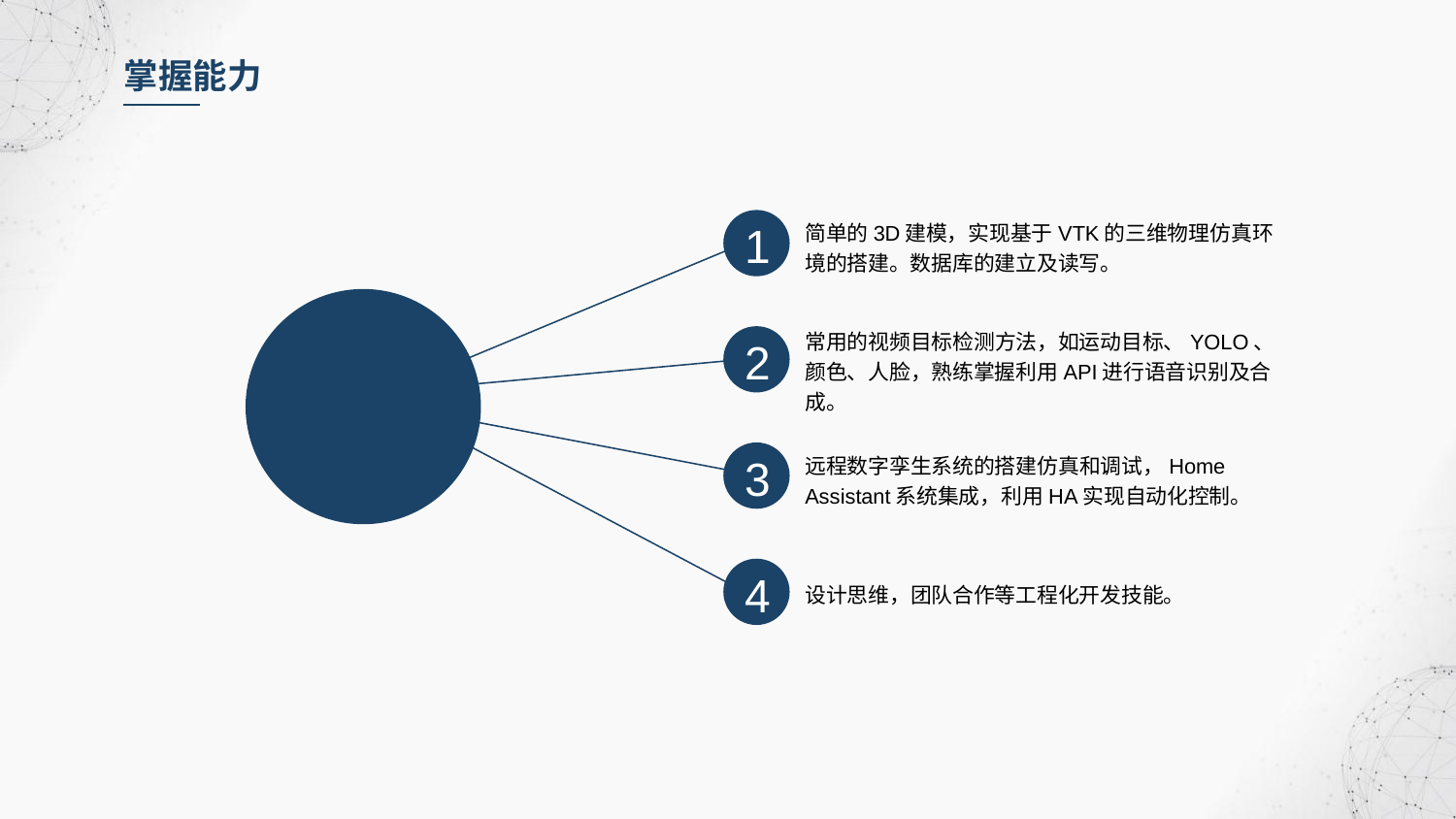

掌握能力
简单的3D建模，实现基于VTK的三维物理仿真环境的搭建。数据库的建立及读写。
1

常用的视频目标检测方法，如运动目标、YOLO、颜色、人脸，熟练掌握利用API进行语音识别及合成。
2

3

远程数字孪生系统的搭建仿真和调试，Home Assistant系统集成，利用HA实现自动化控制。

4

设计思维，团队合作等工程化开发技能。